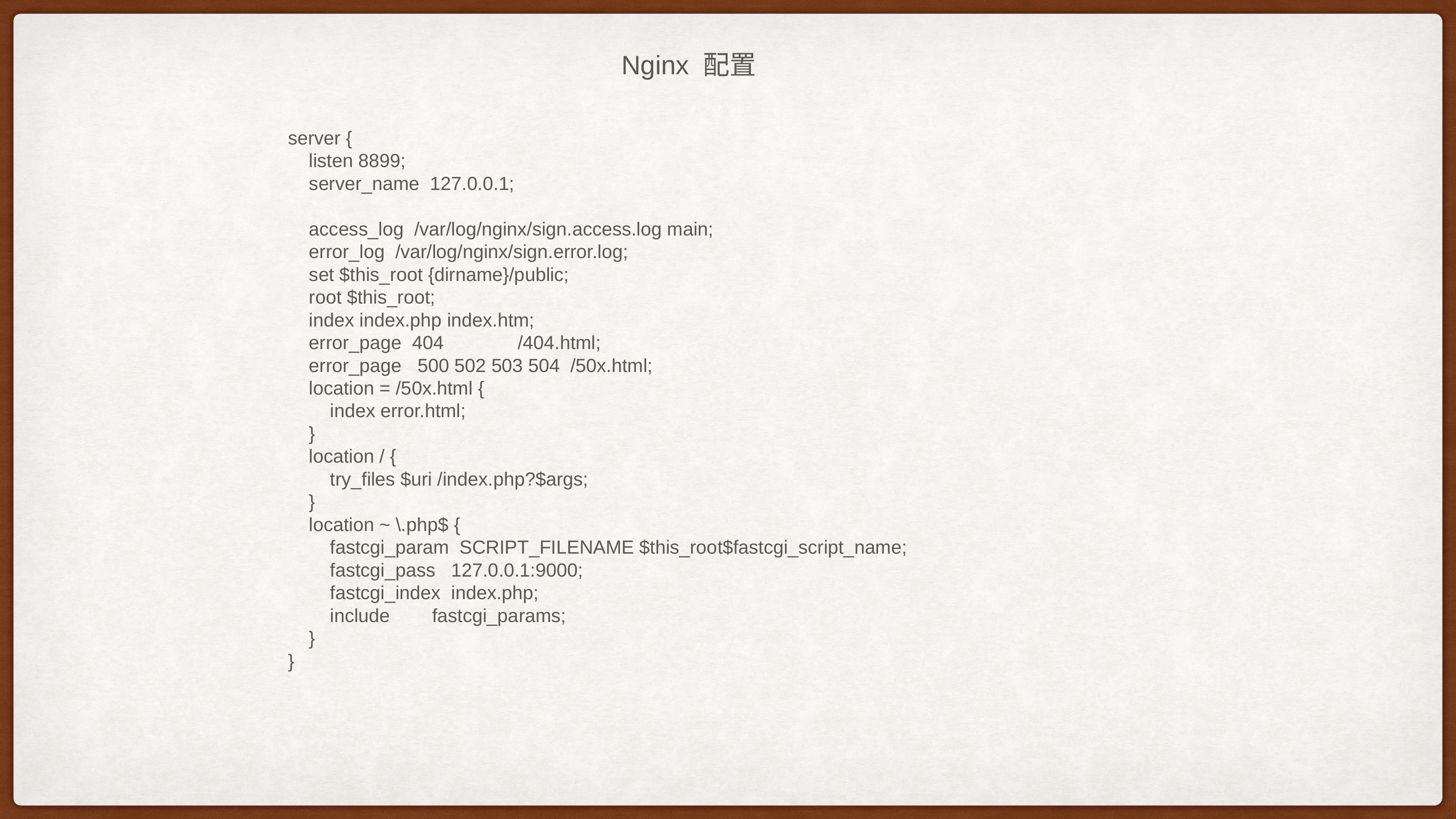

Nginx 配置
server {
    listen 8899;
    server_name  127.0.0.1;

    access_log  /var/log/nginx/sign.access.log main;
    error_log  /var/log/nginx/sign.error.log;
    set $this_root {dirname}/public;
    root $this_root;
    index index.php index.htm;
    error_page  404              /404.html;
    error_page   500 502 503 504  /50x.html;
    location = /50x.html {
        index error.html;
    }
    location / {
        try_files $uri /index.php?$args;
    }
    location ~ \.php$ {
        fastcgi_param  SCRIPT_FILENAME $this_root$fastcgi_script_name;
        fastcgi_pass   127.0.0.1:9000;
        fastcgi_index  index.php;
        include        fastcgi_params;
    }
}